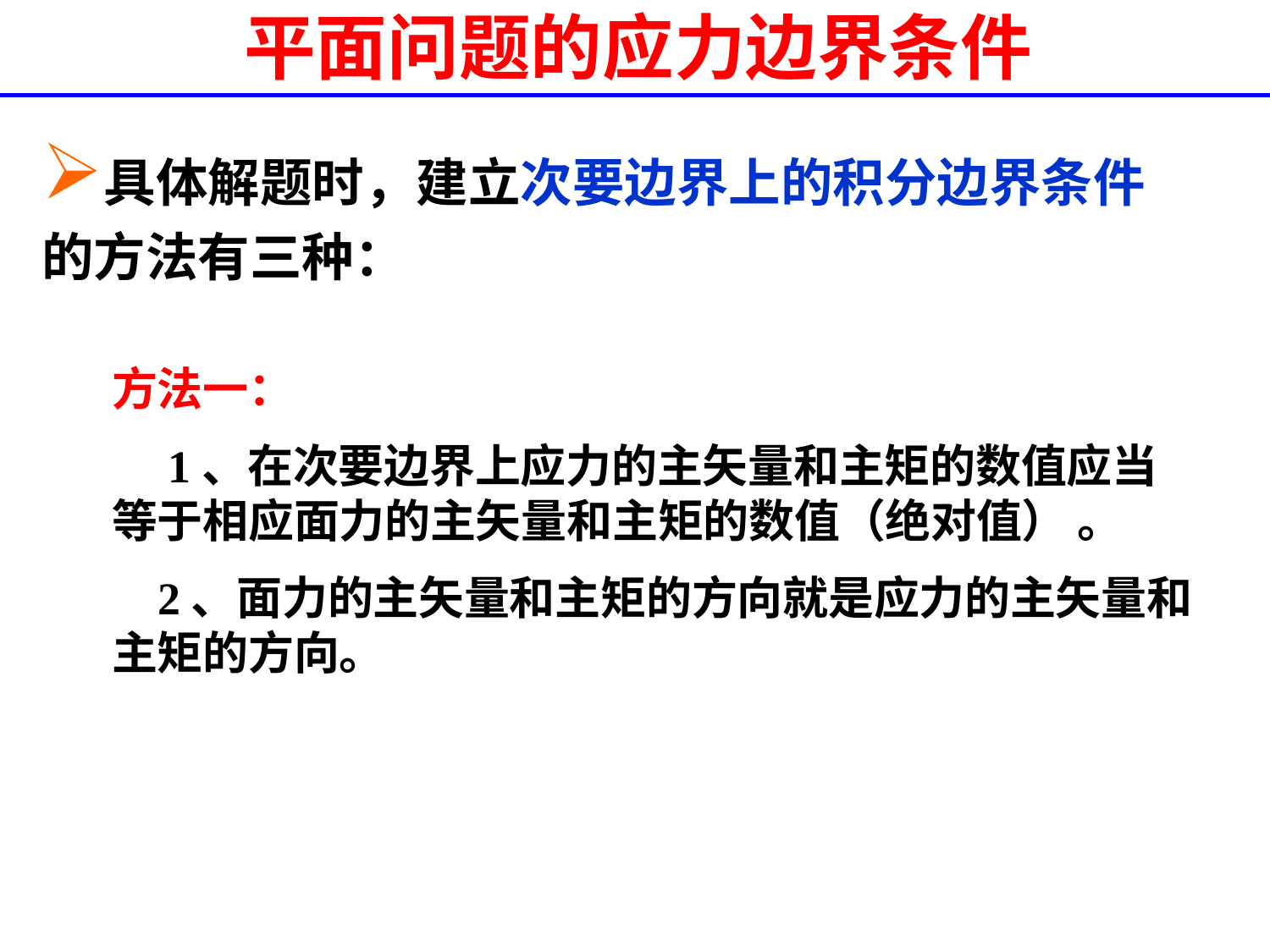

# 平面问题的应力边界条件
具体解题时，建立次要边界上的积分边界条件的方法有三种：
方法一：
　1、在次要边界上应力的主矢量和主矩的数值应当等于相应面力的主矢量和主矩的数值（绝对值） 。
    2、面力的主矢量和主矩的方向就是应力的主矢量和主矩的方向。